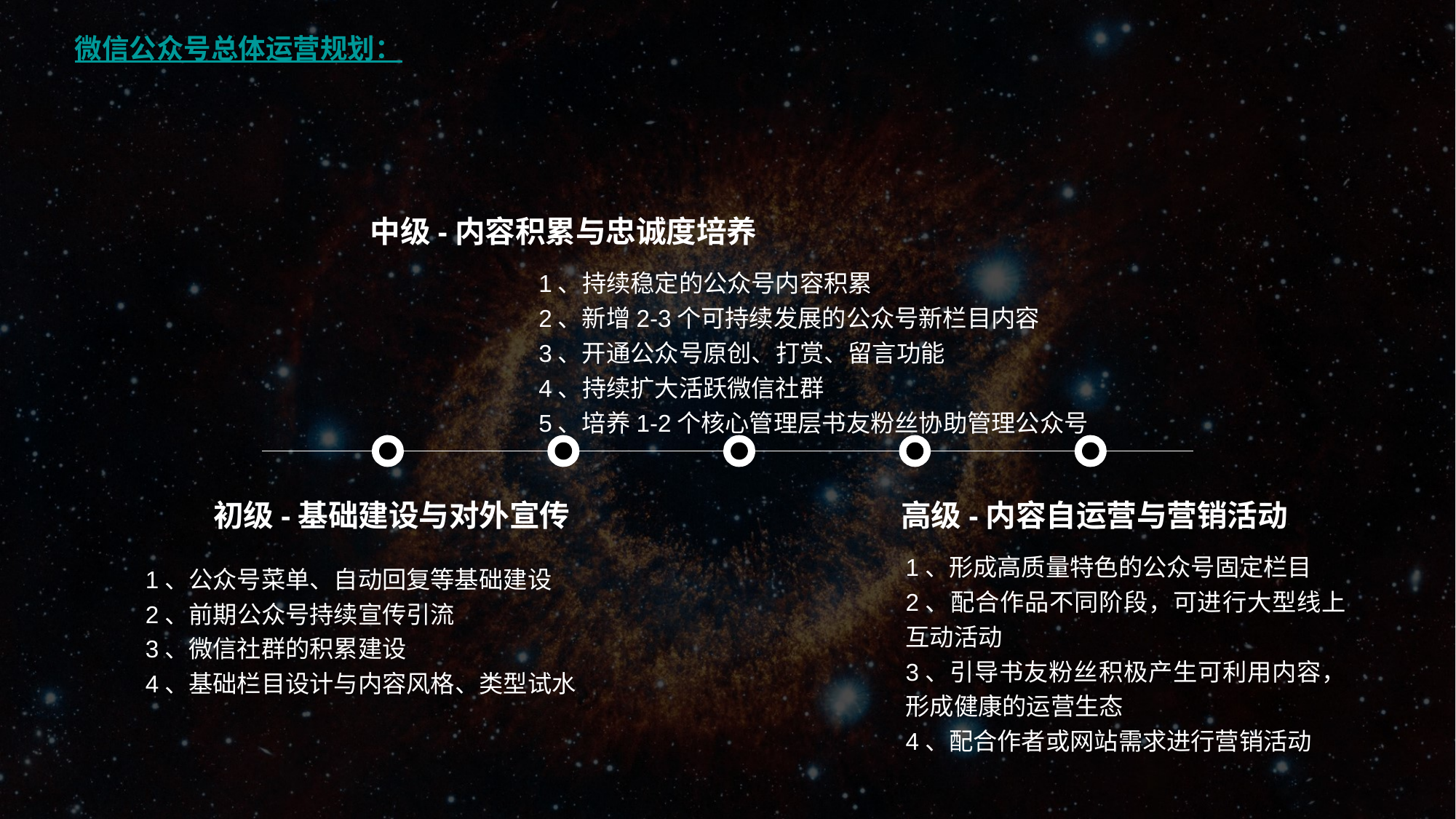

微信公众号总体运营规划：
中级-内容积累与忠诚度培养
1、持续稳定的公众号内容积累
2、新增2-3个可持续发展的公众号新栏目内容
3、开通公众号原创、打赏、留言功能
4、持续扩大活跃微信社群
5、培养1-2个核心管理层书友粉丝协助管理公众号

初级-基础建设与对外宣传
高级-内容自运营与营销活动
1、形成高质量特色的公众号固定栏目
2、配合作品不同阶段，可进行大型线上互动活动
3、引导书友粉丝积极产生可利用内容，形成健康的运营生态
4、配合作者或网站需求进行营销活动
1、公众号菜单、自动回复等基础建设
2、前期公众号持续宣传引流
3、微信社群的积累建设
4、基础栏目设计与内容风格、类型试水